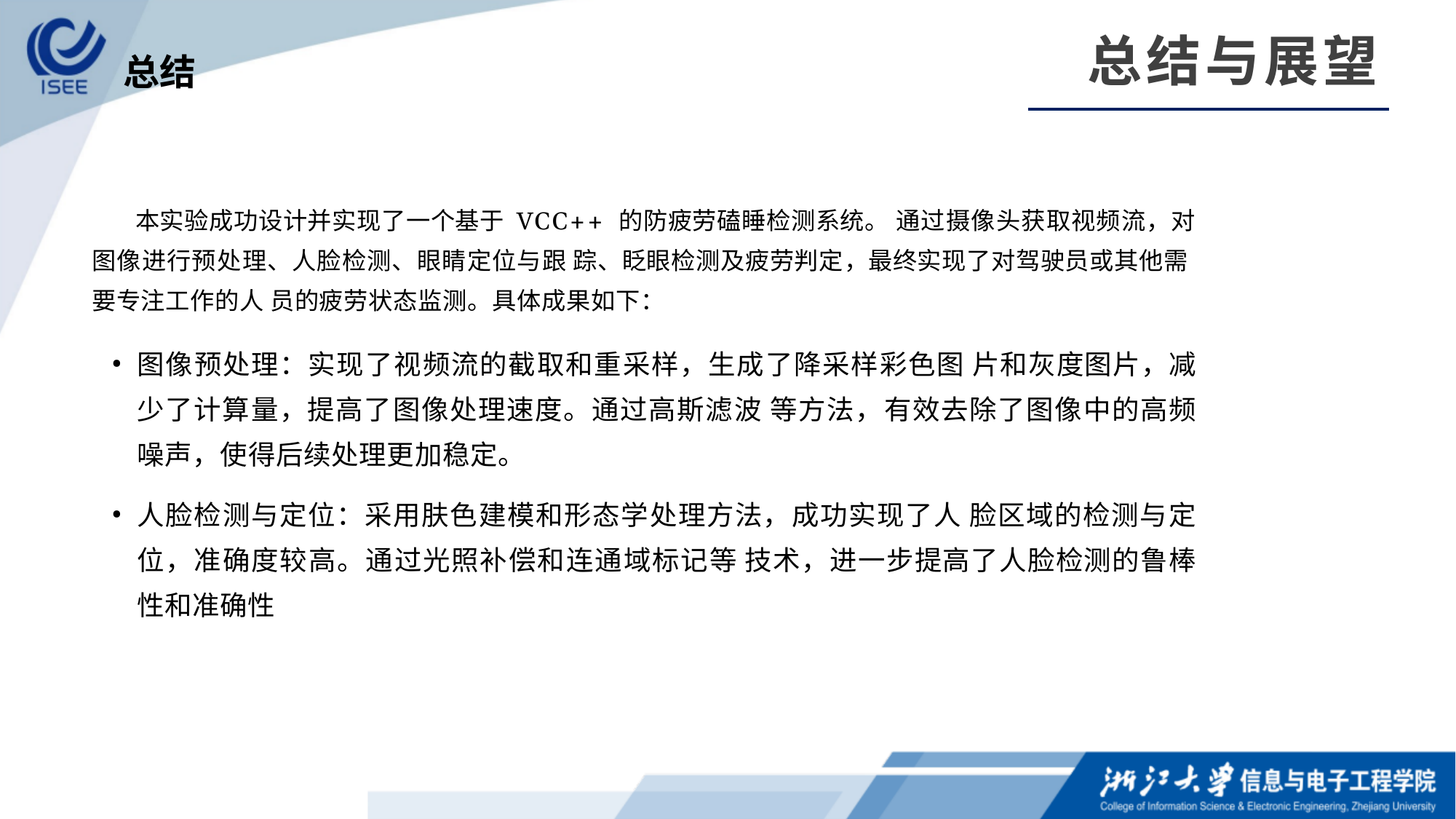

总结与展望
总结
本实验成功设计并实现了一个基于 VCC++ 的防疲劳磕睡检测系统。 通过摄像头获取视频流，对图像进行预处理、人脸检测、眼睛定位与跟 踪、眨眼检测及疲劳判定，最终实现了对驾驶员或其他需要专注工作的人 员的疲劳状态监测。具体成果如下：

图像预处理：实现了视频流的截取和重采样，生成了降采样彩色图 片和灰度图片，减少了计算量，提高了图像处理速度。通过高斯滤波 等方法，有效去除了图像中的高频噪声，使得后续处理更加稳定。
人脸检测与定位：采用肤色建模和形态学处理方法，成功实现了人 脸区域的检测与定位，准确度较高。通过光照补偿和连通域标记等 技术，进一步提高了人脸检测的鲁棒性和准确性